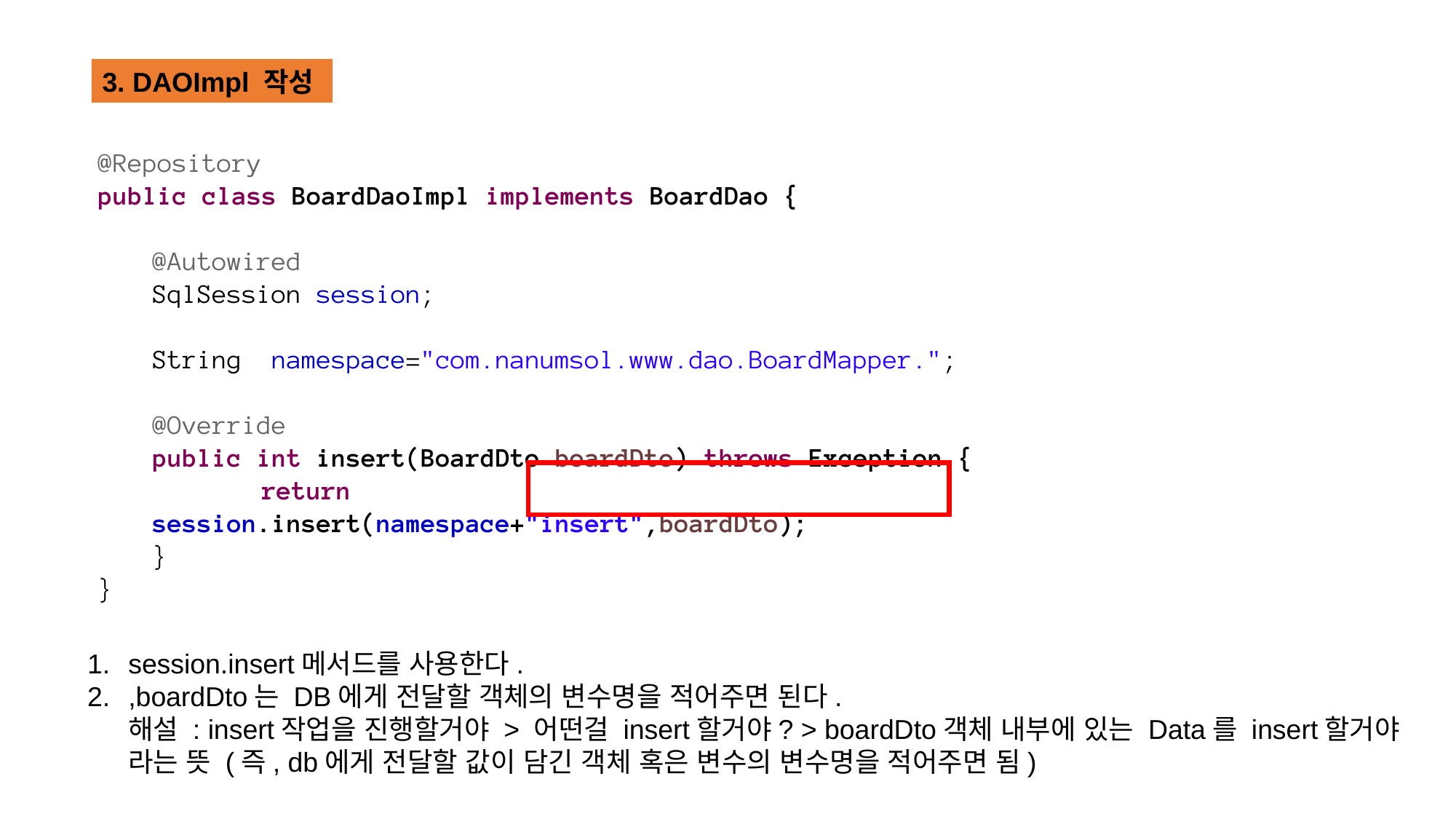

3. DAOImpl 작성
@Repository
public class BoardDaoImpl implements BoardDao {

@Autowired
SqlSession session;

String  namespace="com.nanumsol.www.dao.BoardMapper.";

@Override
public int insert(BoardDto boardDto) throws Exception {
	return session.insert(namespace+"insert",boardDto);
}
}

session.insert메서드를 사용한다.
,boardDto는 DB에게 전달할 객체의 변수명을 적어주면 된다.
해설 : insert작업을 진행할거야 > 어떤걸 insert할거야? > boardDto객체 내부에 있는 Data를 insert할거야
라는 뜻 (즉, db에게 전달할 값이 담긴 객체 혹은 변수의 변수명을 적어주면 됨)